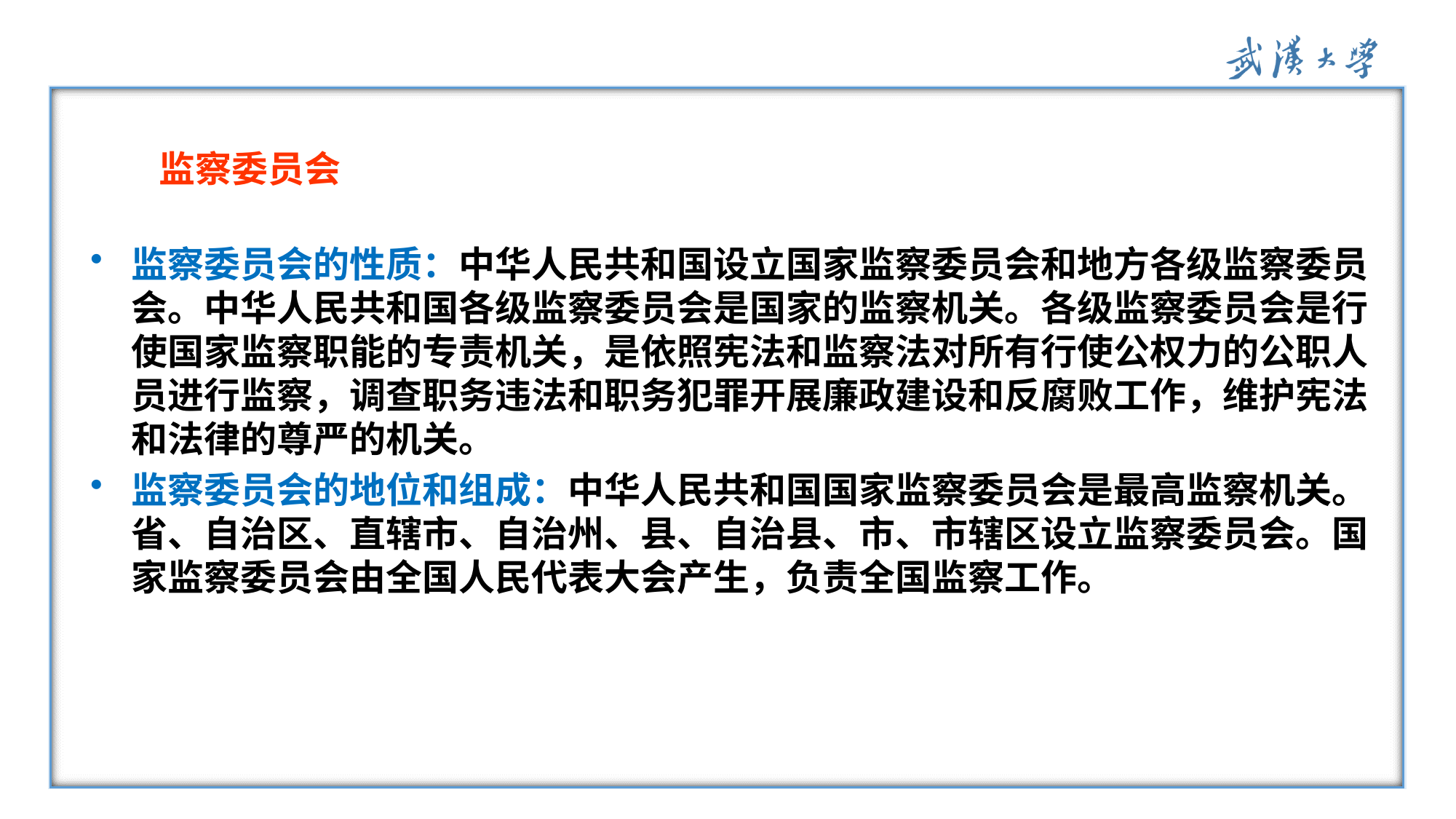

监察委员会
监察委员会的性质：中华人民共和国设立国家监察委员会和地方各级监察委员会。中华人民共和国各级监察委员会是国家的监察机关。各级监察委员会是行使国家监察职能的专责机关，是依照宪法和监察法对所有行使公权力的公职人员进行监察，调查职务违法和职务犯罪开展廉政建设和反腐败工作，维护宪法和法律的尊严的机关。
监察委员会的地位和组成：中华人民共和国国家监察委员会是最高监察机关。省、自治区、直辖市、自治州、县、自治县、市、市辖区设立监察委员会。国家监察委员会由全国人民代表大会产生，负责全国监察工作。